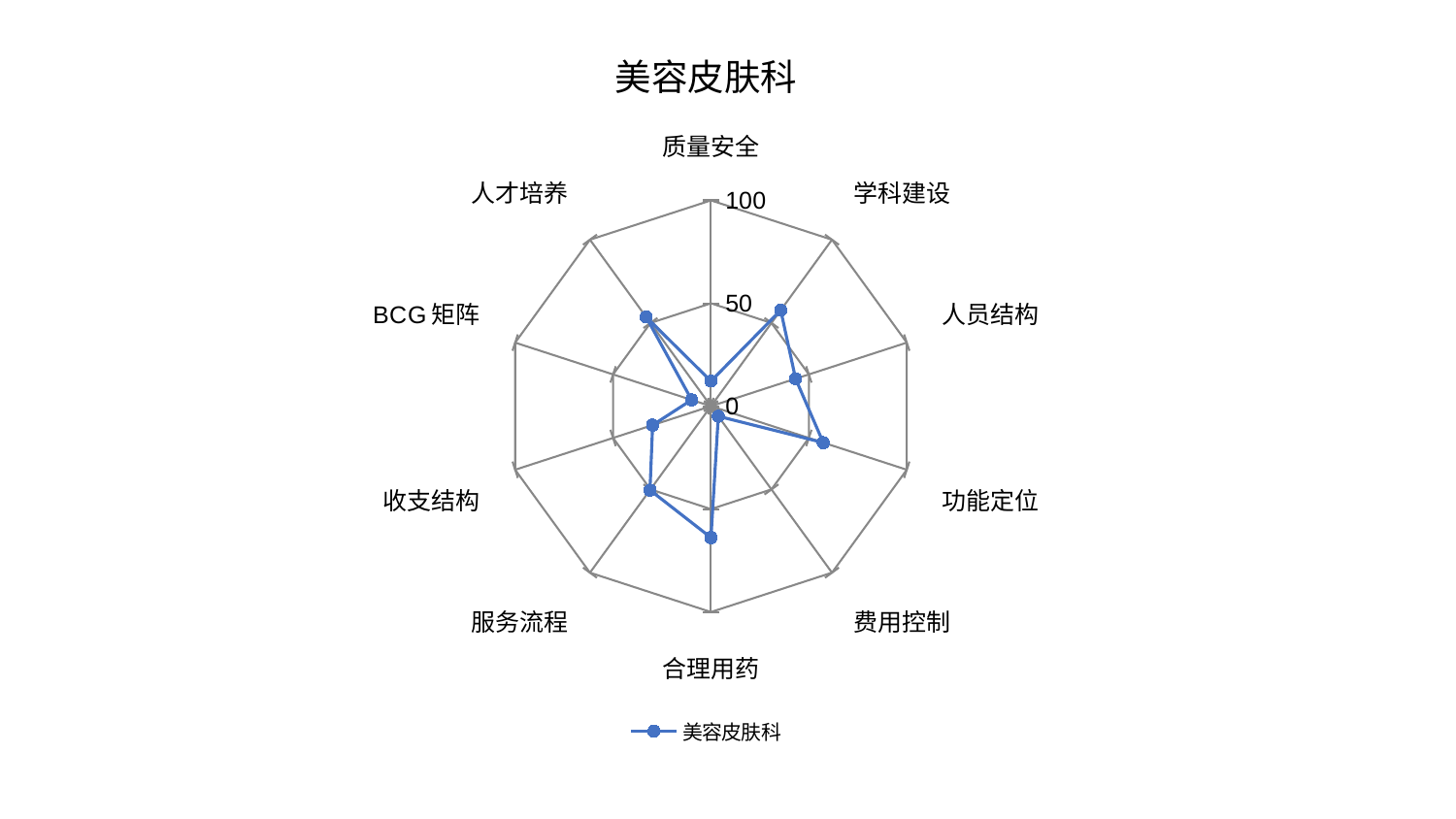

### Chart: 美容皮肤科

| Category | 美容皮肤科 |
|---|---|
| 质量安全 | 12.183429724381428 |
| 学科建设 | 57.643113973052074 |
| 人员结构 | 43.22997047802819 |
| 功能定位 | 57.359214349920336 |
| 费用控制 | 6.066558872803315 |
| 合理用药 | 63.86985346157741 |
| 服务流程 | 50.399935474736466 |
| 收支结构 | 29.81279419699407 |
| BCG矩阵 | 9.889404584036052 |
| 人才培养 | 53.57780181573426 |
113